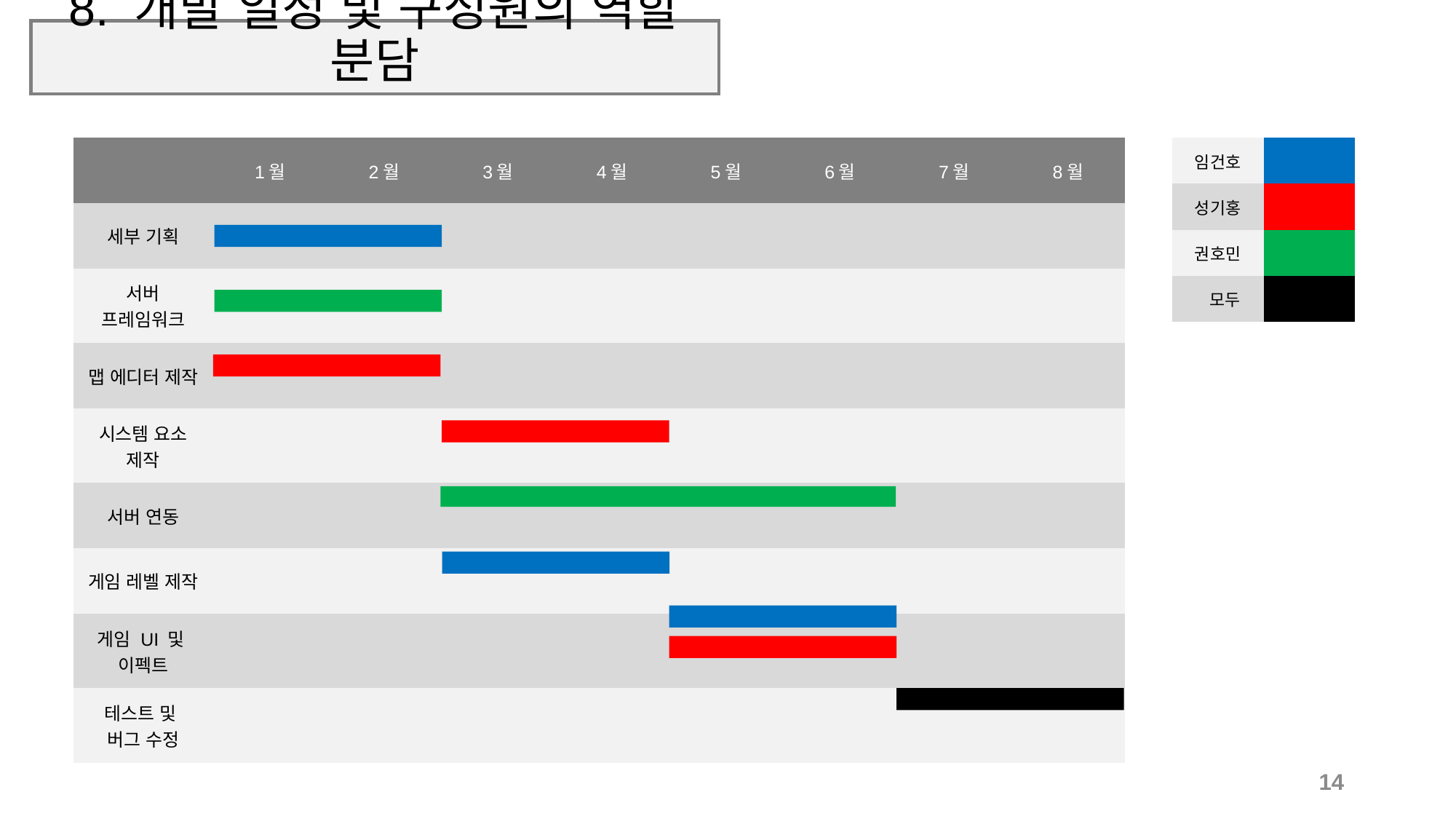

# 8. 개발 일정 및 구성원의 역할 분담
|  | 1월 | 2월 | 3월 | 4월 | 5월 | 6월 | 7월 | 8월 |
| --- | --- | --- | --- | --- | --- | --- | --- | --- |
| 세부 기획 |  |  |  |  |  |  |  |  |
| 서버 프레임워크 |  |  |  |  |  |  |  |  |
| 맵 에디터 제작 |  |  |  |  |  |  |  |  |
| 시스템 요소 제작 |  |  |  |  |  |  |  |  |
| 서버 연동 |  |  |  |  |  |  |  |  |
| 게임 레벨 제작 |  |  |  |  |  |  |  |  |
| 게임 UI 및 이펙트 |  |  |  |  |  |  |  |  |
| 테스트 및 버그 수정 |  |  |  |  |  |  |  |  |
| 임건호 |  |
| --- | --- |
| 성기홍 |  |
| 권호민 |  |
| 모두 |  |

14